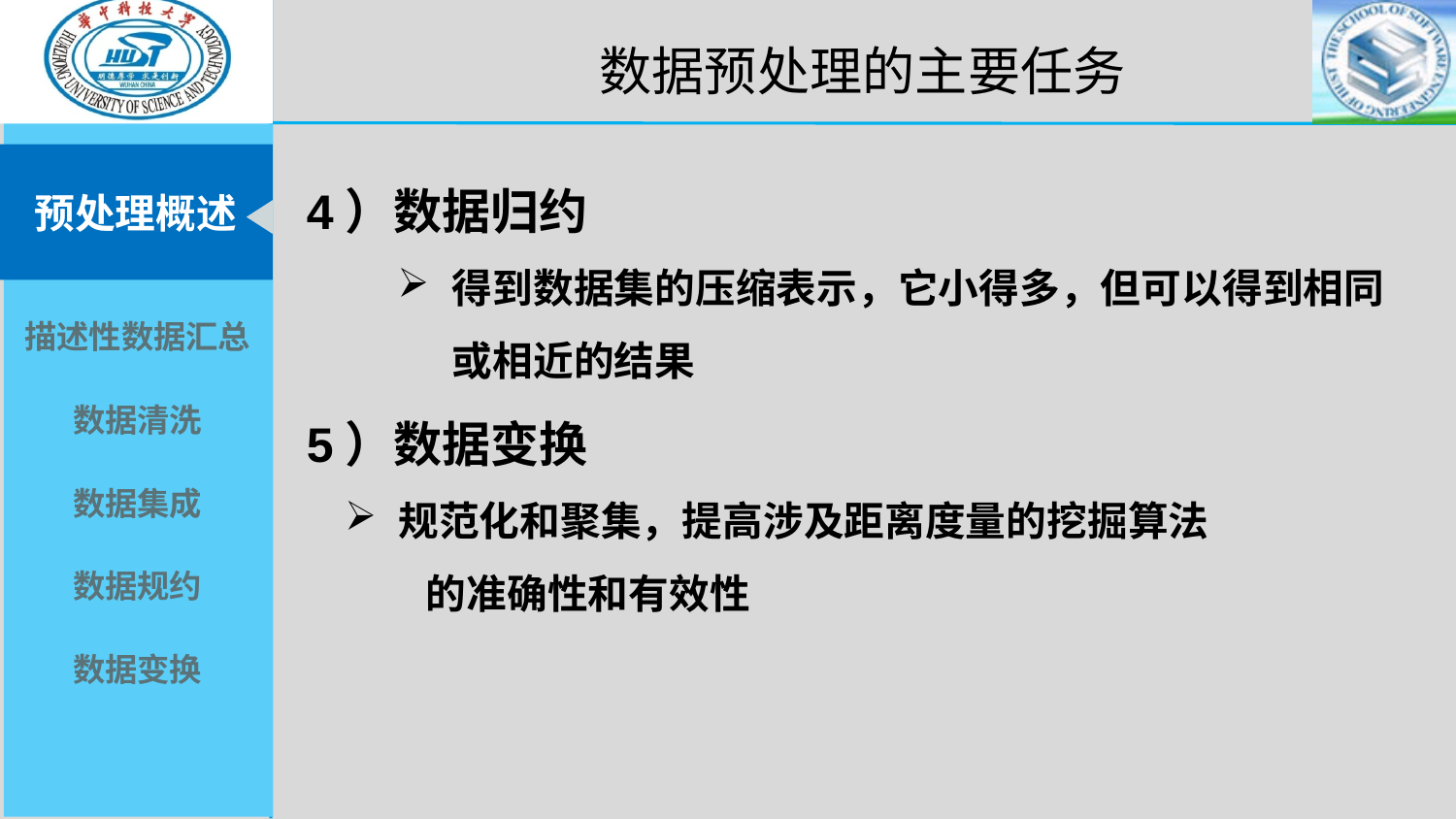

数据预处理的主要任务
4）数据归约
得到数据集的压缩表示，它小得多，但可以得到相同或相近的结果
5）数据变换
 规范化和聚集，提高涉及距离度量的挖掘算法
    的准确性和有效性